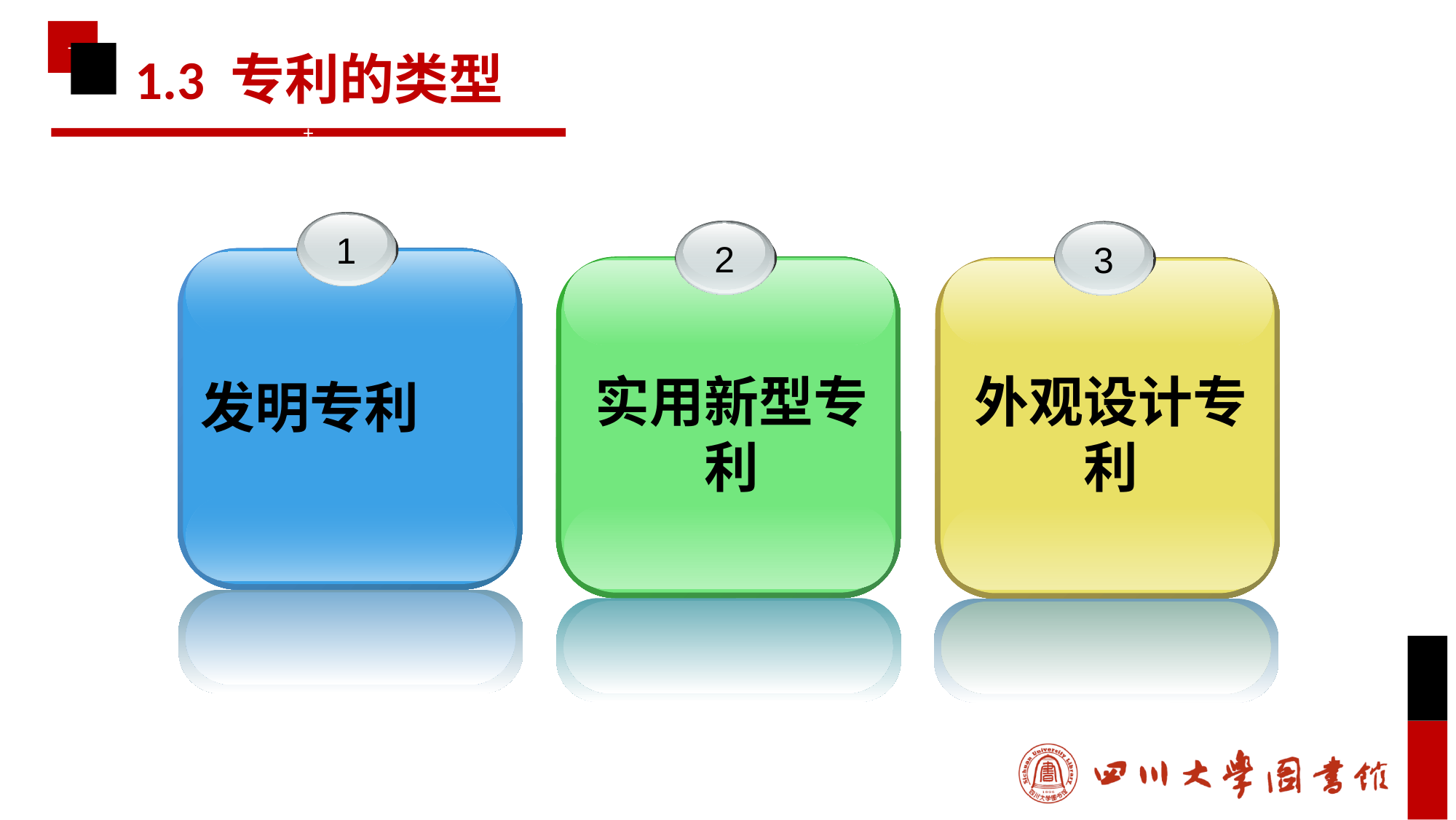

1.3 专利的类型

1

发明专利

2

实用新型专利

3

外观设计专利